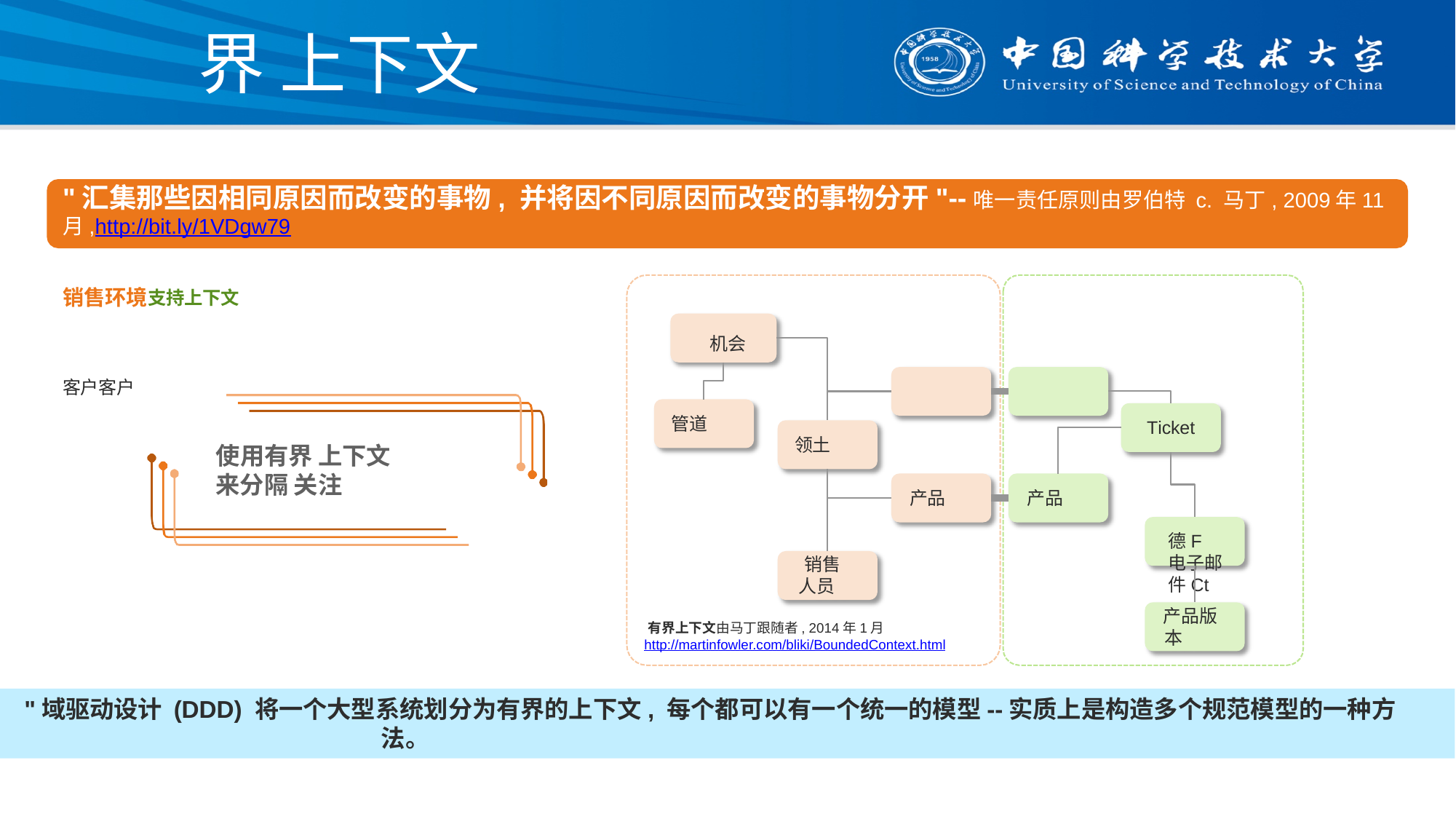

# 界 上下文
"汇集那些因相同原因而改变的事物, 并将因不同原因而改变的事物分开"--唯一责任原则由罗伯特 c. 马丁, 2009年11月,http://bit.ly/1VDgw79

销售环境支持上下文
机会

客户客户

管道
Ticket

领土
使用有界 上下文
来分隔 关注

产品
产品

德F电子邮件Ct

销售人员

产品版本
有界上下文由马丁跟随者, 2014年1月http://martinfowler.com/bliki/BoundedContext.html

"域驱动设计 (DDD) 将一个大型系统划分为有界的上下文, 每个都可以有一个统一的模型--实质上是构造多个规范模型的一种方法。